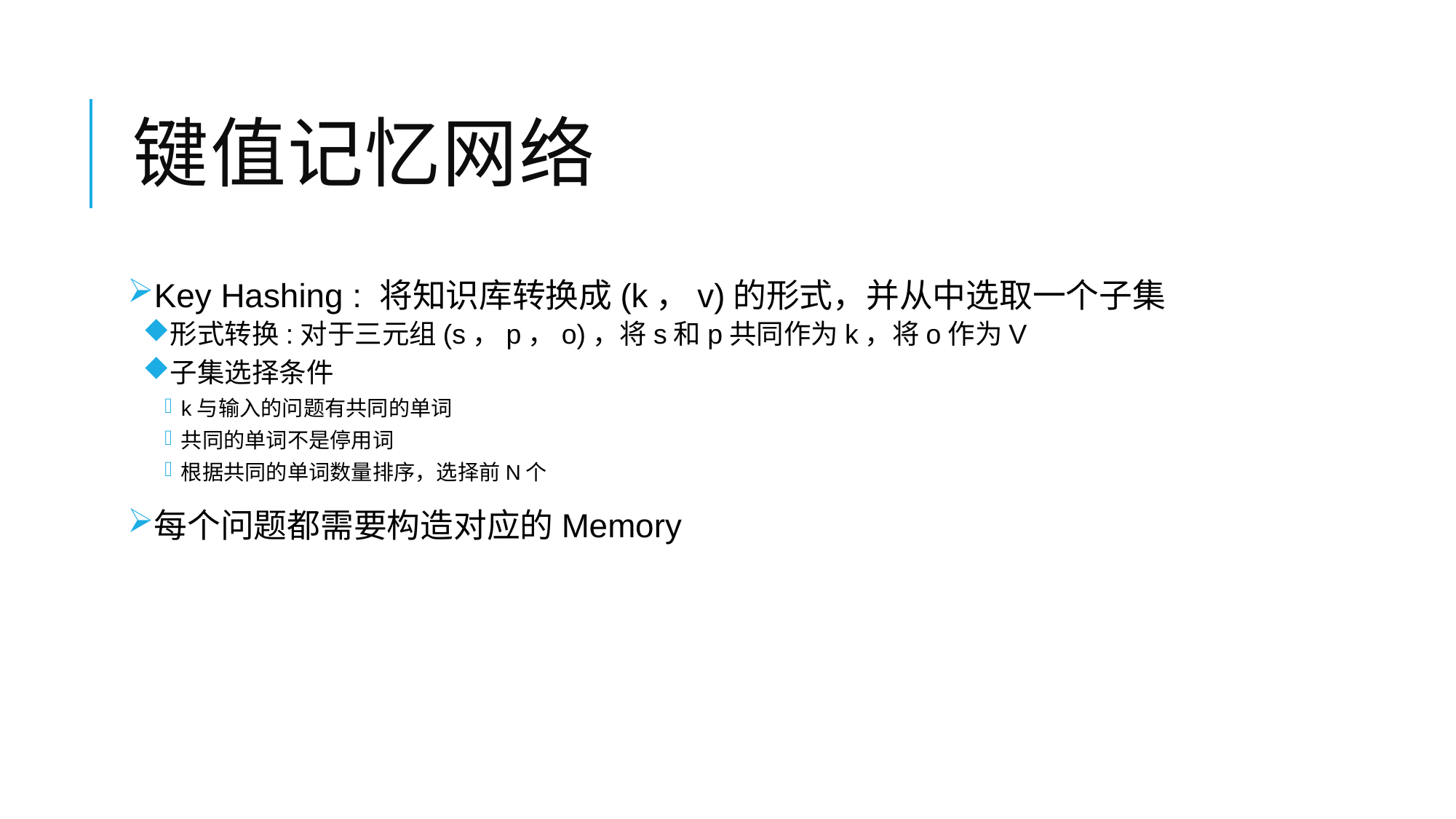

# 键值记忆网络
Key Hashing : 将知识库转换成(k，v)的形式，并从中选取一个子集
形式转换:对于三元组(s，p，o)，将s和p共同作为k，将o作为V
子集选择条件
k与输入的问题有共同的单词
共同的单词不是停用词
根据共同的单词数量排序，选择前N个
每个问题都需要构造对应的Memory